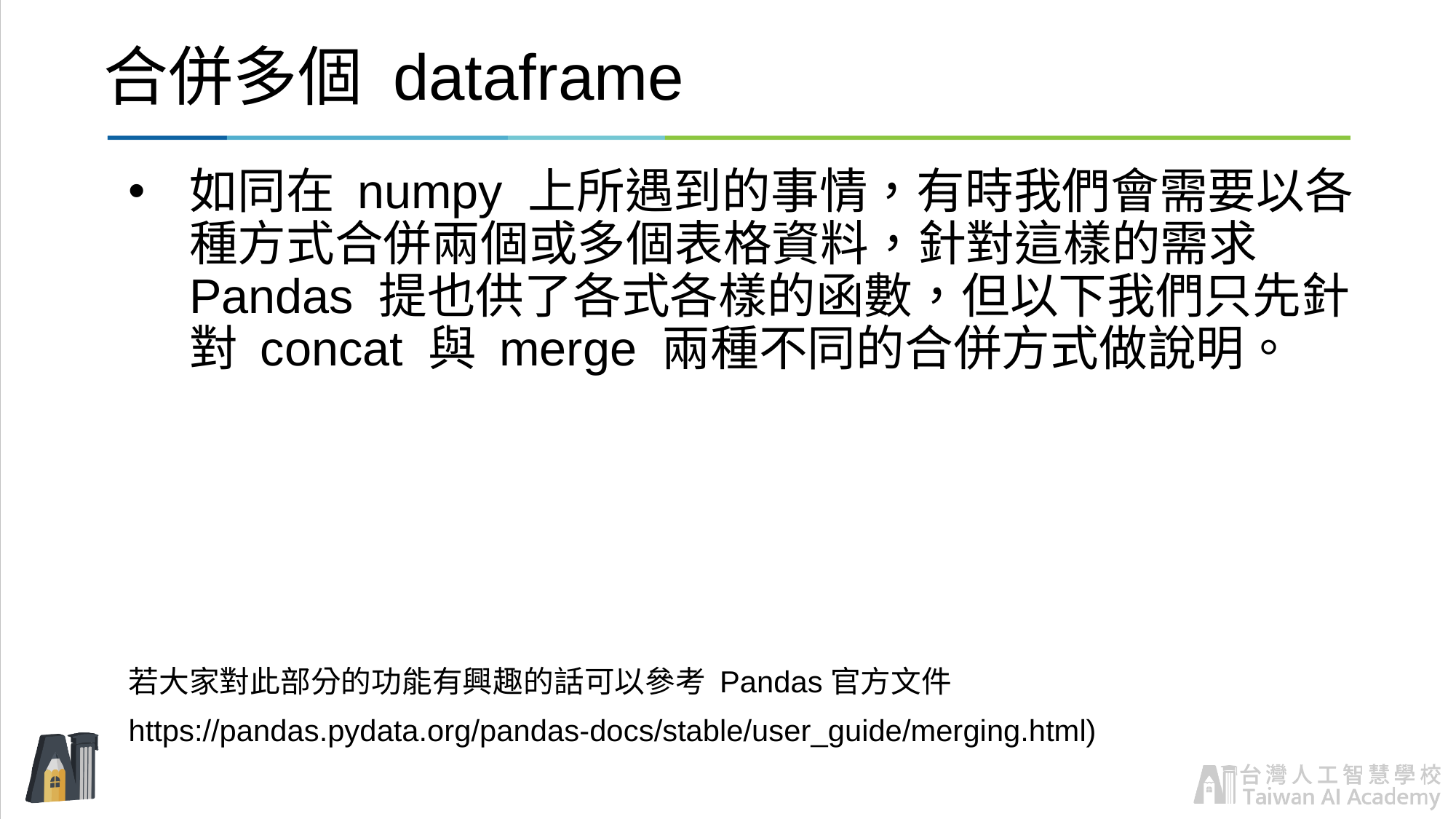

# 合併多個 dataframe
如同在 numpy 上所遇到的事情，有時我們會需要以各種方式合併兩個或多個表格資料，針對這樣的需求 Pandas 提也供了各式各樣的函數，但以下我們只先針對 concat 與 merge 兩種不同的合併方式做說明。

若大家對此部分的功能有興趣的話可以參考 Pandas官方文件
https://pandas.pydata.org/pandas-docs/stable/user_guide/merging.html)